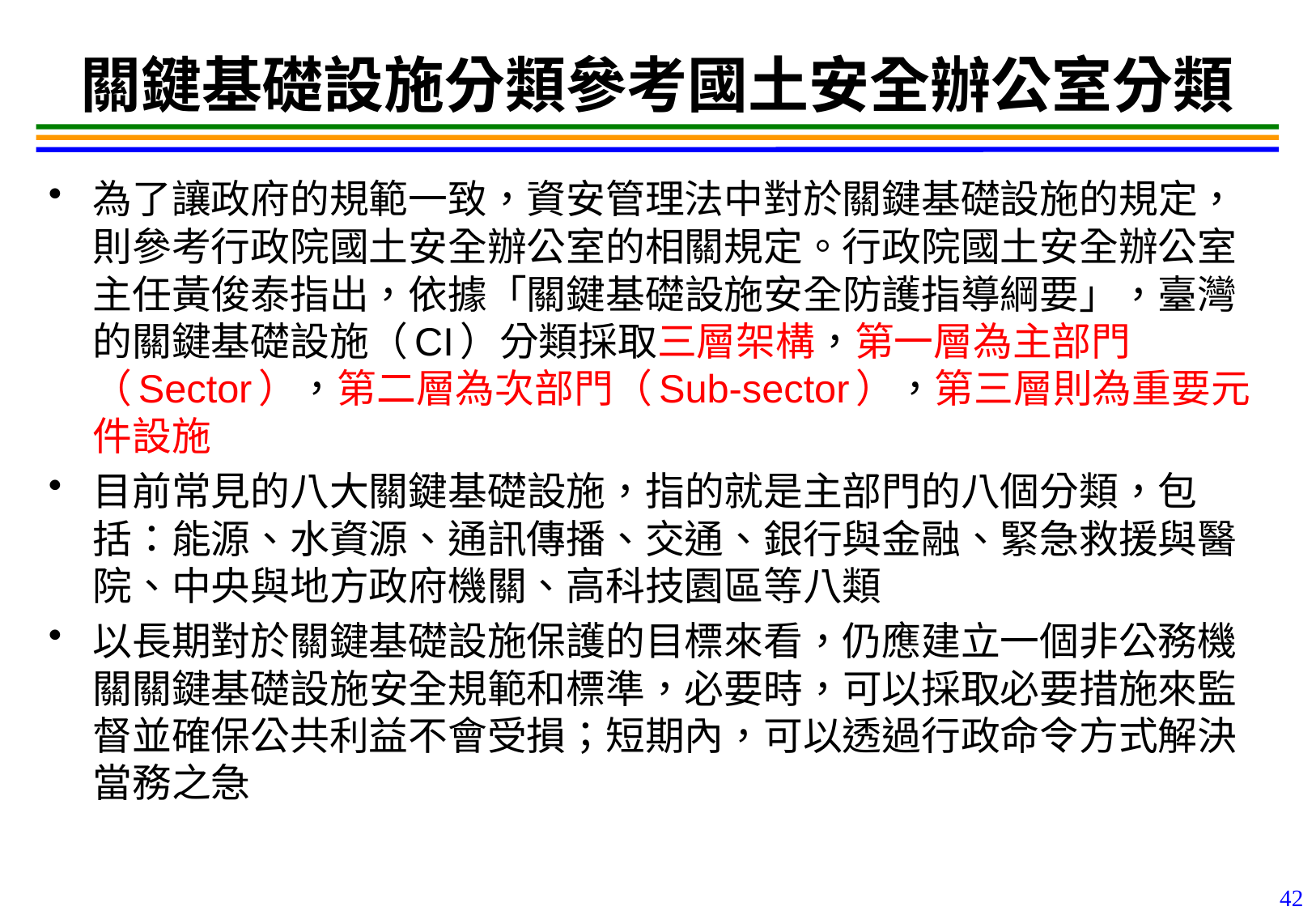

42
# 關鍵基礎設施分類參考國土安全辦公室分類
為了讓政府的規範一致，資安管理法中對於關鍵基礎設施的規定，則參考行政院國土安全辦公室的相關規定。行政院國土安全辦公室主任黃俊泰指出，依據「關鍵基礎設施安全防護指導綱要」，臺灣的關鍵基礎設施（CI）分類採取三層架構，第一層為主部門（Sector），第二層為次部門（Sub-sector），第三層則為重要元件設施
目前常見的八大關鍵基礎設施，指的就是主部門的八個分類，包括：能源、水資源、通訊傳播、交通、銀行與金融、緊急救援與醫院、中央與地方政府機關、高科技園區等八類
以長期對於關鍵基礎設施保護的目標來看，仍應建立一個非公務機關關鍵基礎設施安全規範和標準，必要時，可以採取必要措施來監督並確保公共利益不會受損；短期內，可以透過行政命令方式解決當務之急